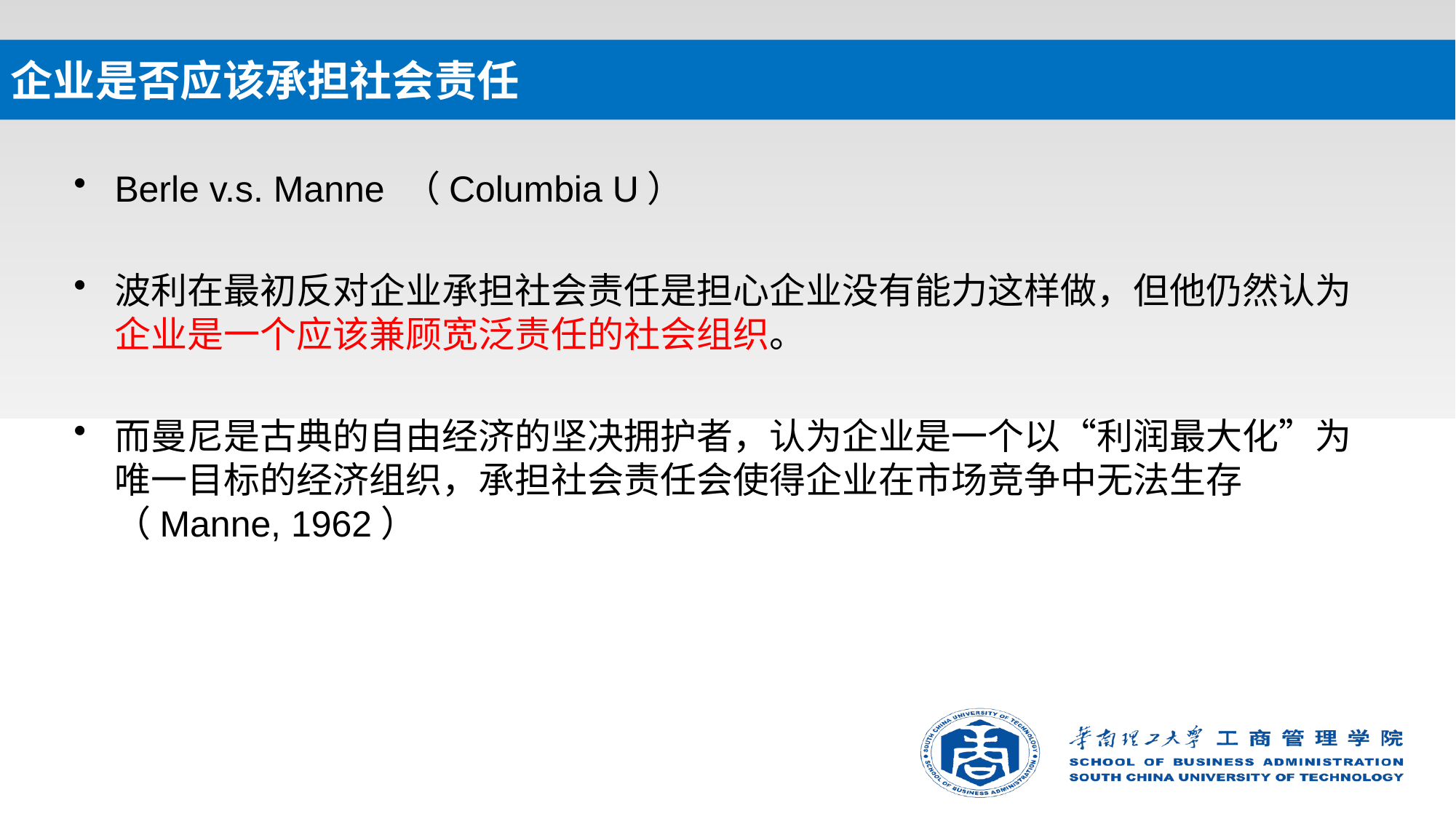

# 企业是否应该承担社会责任
Berle v.s. Manne （Columbia U）

波利在最初反对企业承担社会责任是担心企业没有能力这样做，但他仍然认为企业是一个应该兼顾宽泛责任的社会组织。

而曼尼是古典的自由经济的坚决拥护者，认为企业是一个以“利润最大化”为唯一目标的经济组织，承担社会责任会使得企业在市场竞争中无法生存（Manne, 1962）